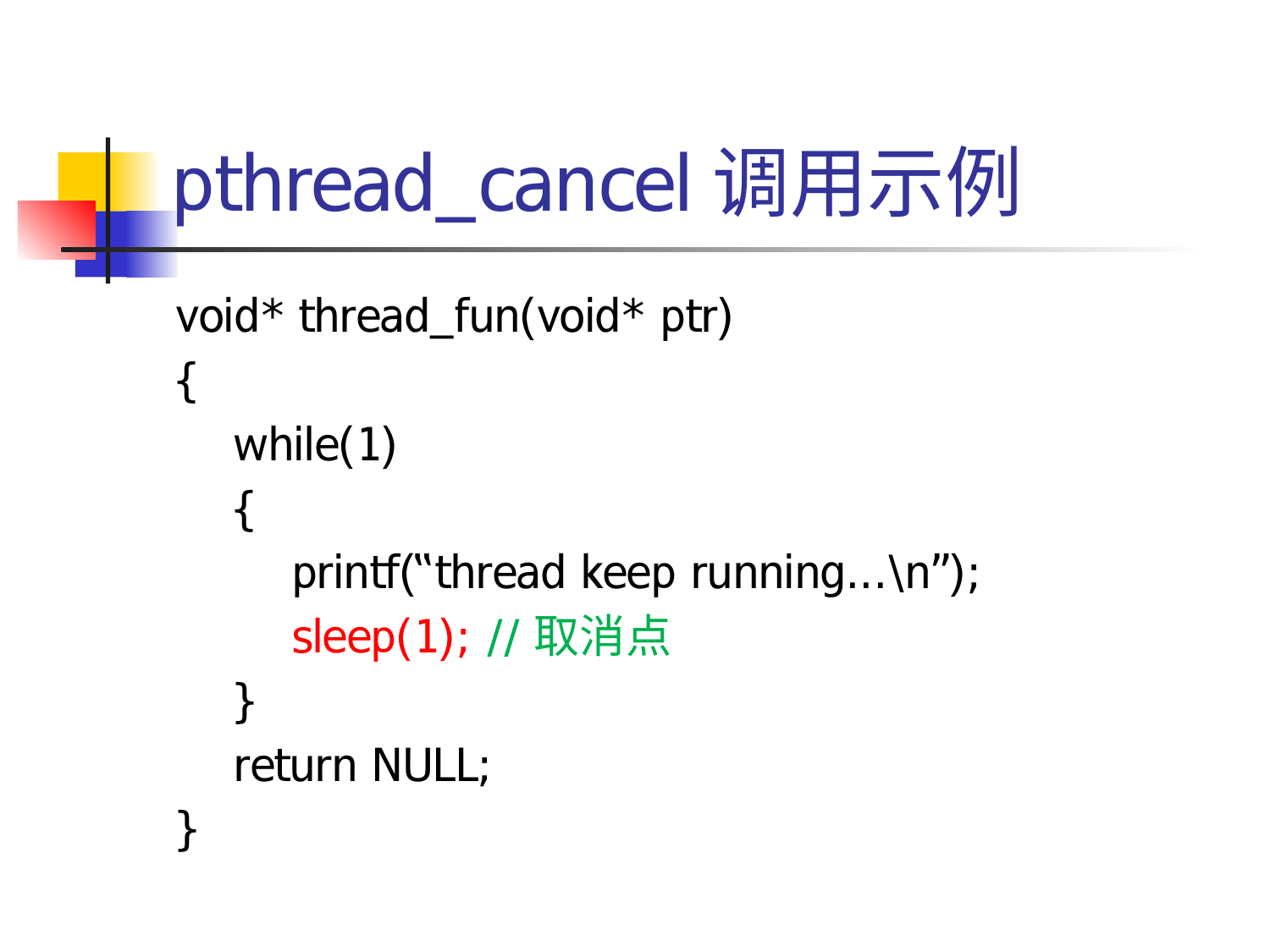

# pthread_cancel调用示例
void* thread_fun(void* ptr)
{
    while(1)
    {
        printf(“thread keep running...\n”);
        sleep(1); //取消点
    }
    return NULL;
}